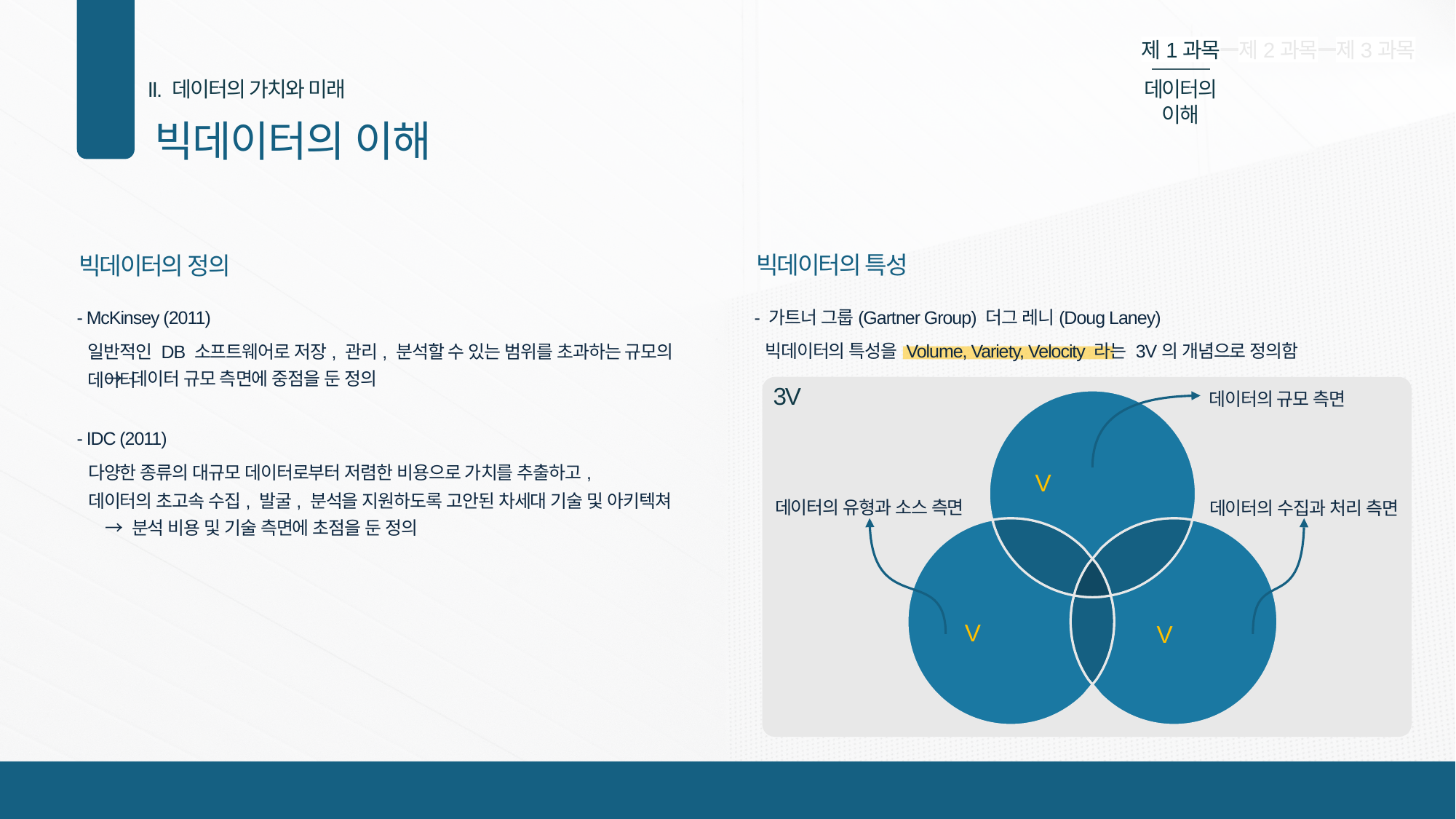

Heavy
제1과목
제2과목
제3과목
ExtraBold

II. 데이터의 가치와 미래
데이터의 이해
Bold
빅데이터의 이해
Regular
01
Light
빅데이터의 특성
빅데이터의 정의
- McKinsey (2011)
- 가트너 그룹(Gartner Group) 더그 레니(Doug Laney)
빅데이터의 특성을 Volume, Variety, Velocity 라는 3V의 개념으로 정의함
일반적인 DB 소프트웨어로 저장, 관리, 분석할 수 있는 범위를 초과하는 규모의 데이터

→ 데이터 규모 측면에 중점을 둔 정의

3V
데이터의 규모 측면

- IDC (2011)
다양한 종류의 대규모 데이터로부터 저렴한 비용으로 가치를 추출하고,
데이터의 초고속 수집, 발굴, 분석을 지원하도록 고안된 차세대 기술 및 아키텍쳐
Volume: 양
데이터의 유형과 소스 측면
데이터의 수집과 처리 측면
→ 분석 비용 및 기술 측면에 초점을 둔 정의
Variety
: 다양성
Velocity
: 속도
5